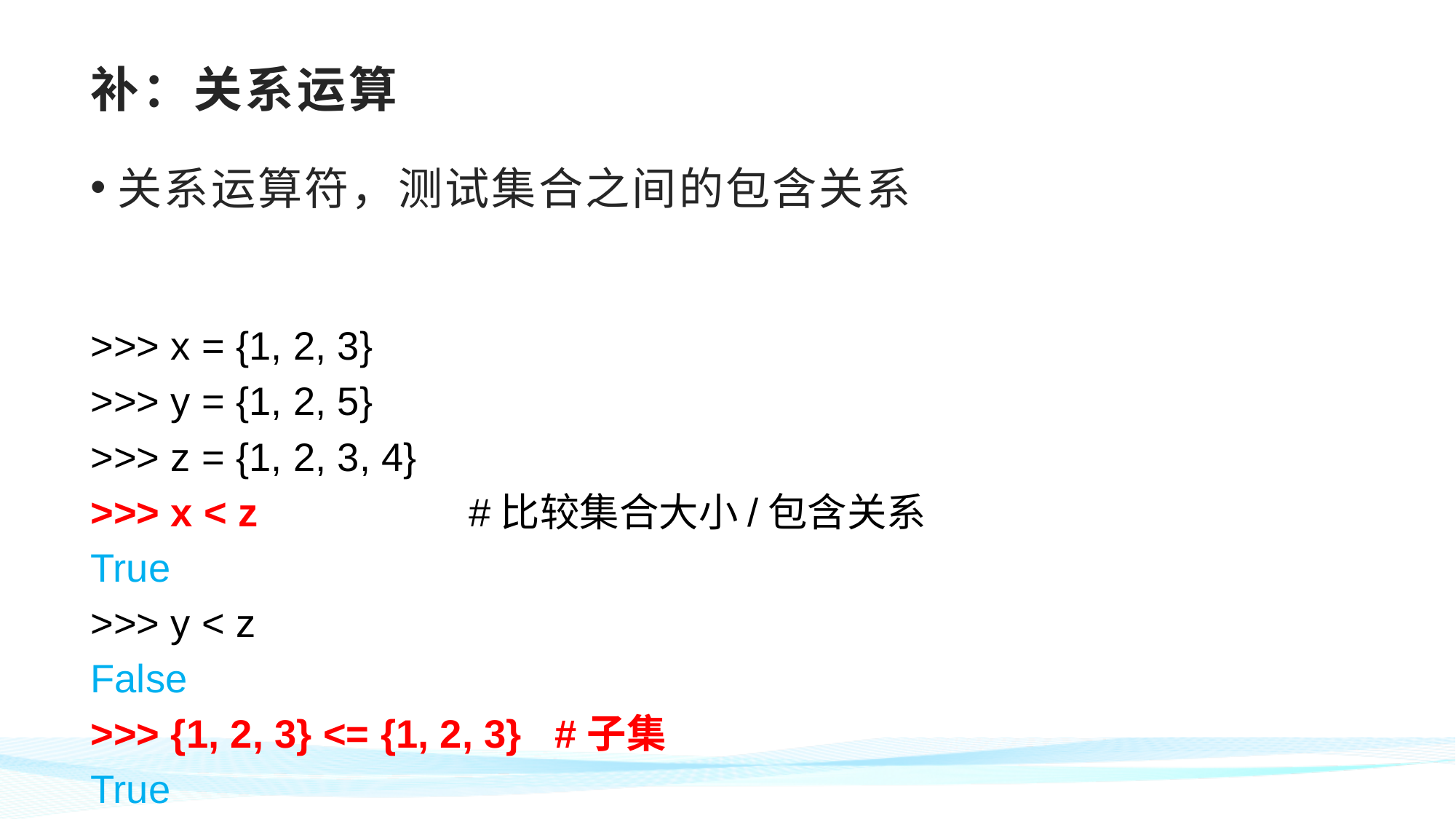

# 补：关系运算
关系运算符，测试集合之间的包含关系

>>> x = {1, 2, 3}
>>> y = {1, 2, 5}
>>> z = {1, 2, 3, 4}
>>> x < z                   #比较集合大小/包含关系
True
>>> y < z
False
>>> {1, 2, 3} <= {1, 2, 3}   #子集
True